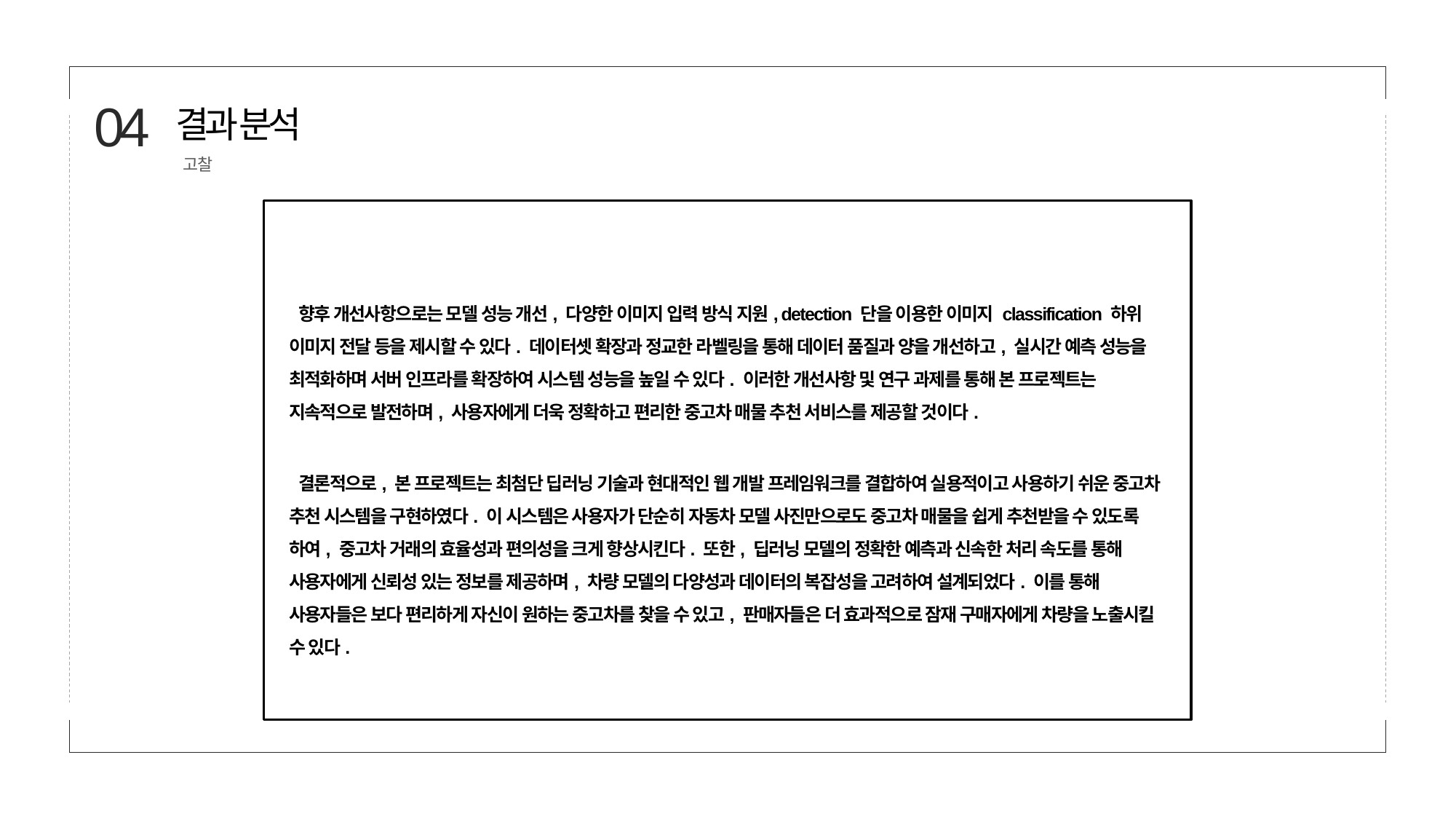

04
결과 분석
고찰

 향후 개선사항으로는 모델 성능 개선, 다양한 이미지 입력 방식 지원, detection 단을 이용한 이미지 classification 하위 이미지 전달 등을 제시할 수 있다. 데이터셋 확장과 정교한 라벨링을 통해 데이터 품질과 양을 개선하고, 실시간 예측 성능을 최적화하며 서버 인프라를 확장하여 시스템 성능을 높일 수 있다. 이러한 개선사항 및 연구 과제를 통해 본 프로젝트는 지속적으로 발전하며, 사용자에게 더욱 정확하고 편리한 중고차 매물 추천 서비스를 제공할 것이다.

 결론적으로, 본 프로젝트는 최첨단 딥러닝 기술과 현대적인 웹 개발 프레임워크를 결합하여 실용적이고 사용하기 쉬운 중고차 추천 시스템을 구현하였다. 이 시스템은 사용자가 단순히 자동차 모델 사진만으로도 중고차 매물을 쉽게 추천받을 수 있도록 하여, 중고차 거래의 효율성과 편의성을 크게 향상시킨다. 또한, 딥러닝 모델의 정확한 예측과 신속한 처리 속도를 통해 사용자에게 신뢰성 있는 정보를 제공하며, 차량 모델의 다양성과 데이터의 복잡성을 고려하여 설계되었다. 이를 통해 사용자들은 보다 편리하게 자신이 원하는 중고차를 찾을 수 있고, 판매자들은 더 효과적으로 잠재 구매자에게 차량을 노출시킬 수 있다.